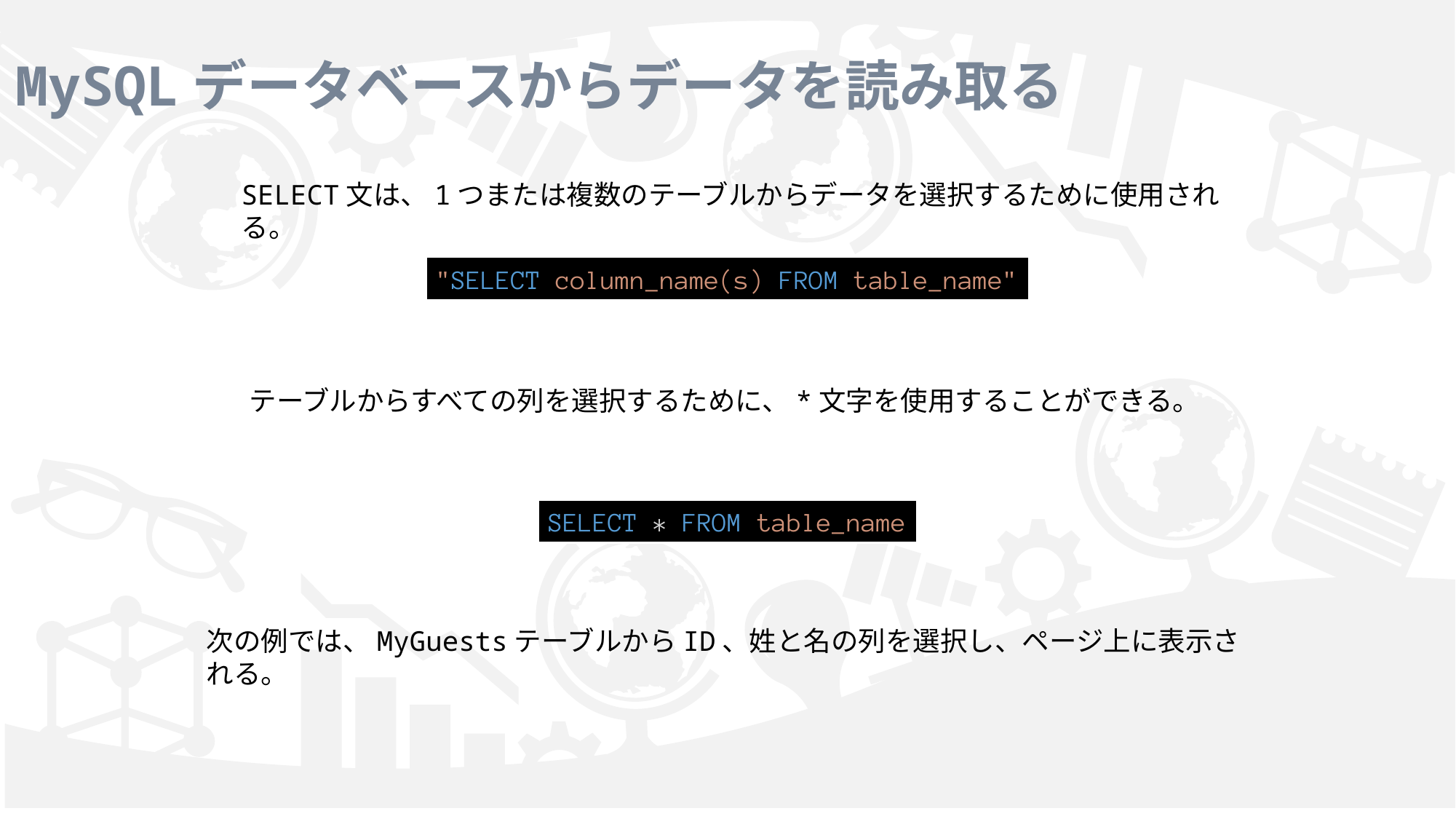

# MySQLデータベースからデータを読み取る
SELECT文は、1つまたは複数のテーブルからデータを選択するために使用される。
"SELECT column_name(s) FROM table_name"
テーブルからすべての列を選択するために、*文字を使用することができる。
SELECT * FROM table_name
次の例では、MyGuestsテーブルからID、姓と名の列を選択し、ページ上に表示される。